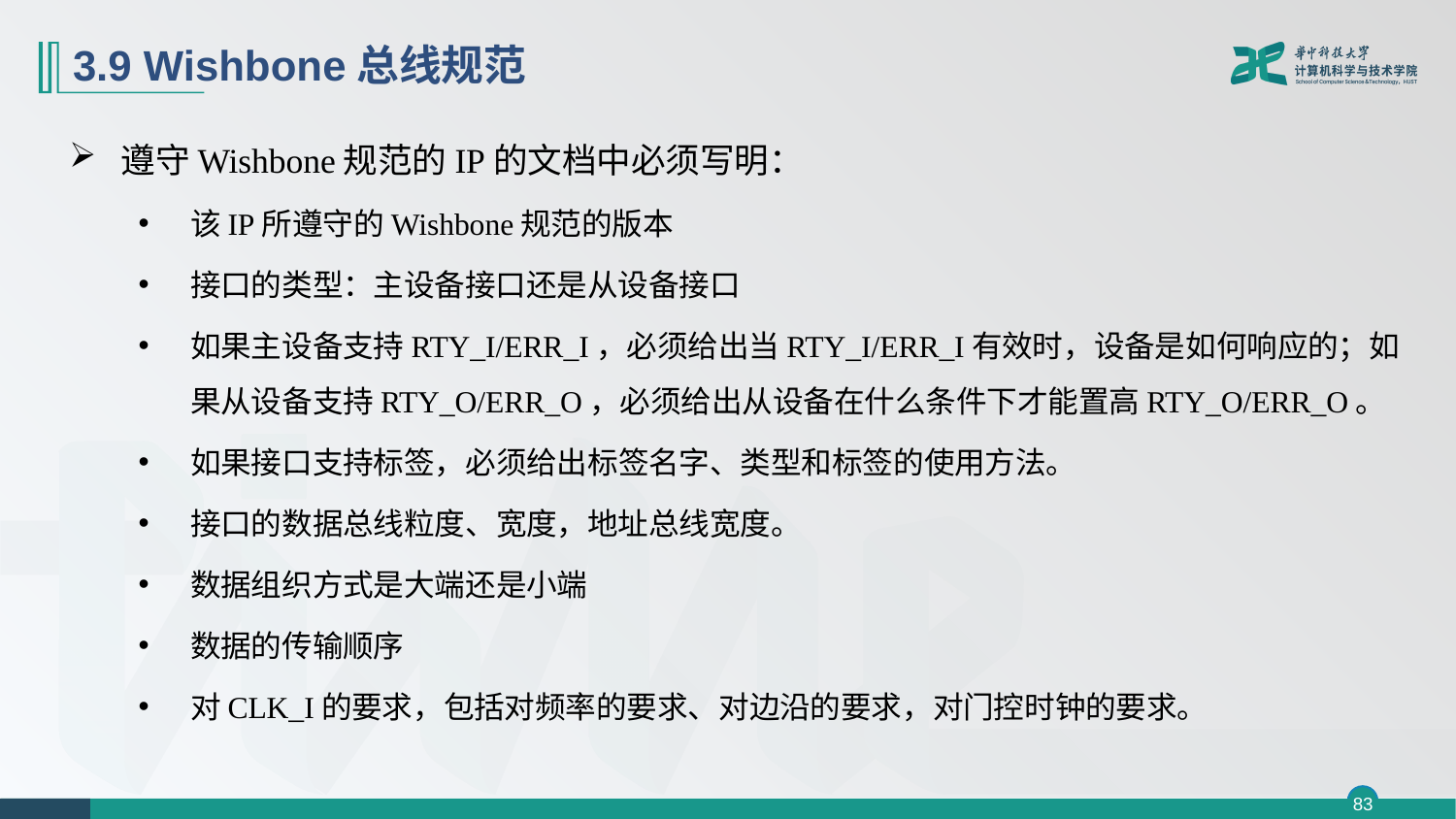

# 3.9 Wishbone总线规范
遵守Wishbone规范的IP的文档中必须写明：
该IP所遵守的Wishbone规范的版本
接口的类型：主设备接口还是从设备接口
如果主设备支持RTY_I/ERR_I，必须给出当RTY_I/ERR_I有效时，设备是如何响应的；如果从设备支持RTY_O/ERR_O，必须给出从设备在什么条件下才能置高RTY_O/ERR_O。
如果接口支持标签，必须给出标签名字、类型和标签的使用方法。
接口的数据总线粒度、宽度，地址总线宽度。
数据组织方式是大端还是小端
数据的传输顺序
对CLK_I的要求，包括对频率的要求、对边沿的要求，对门控时钟的要求。